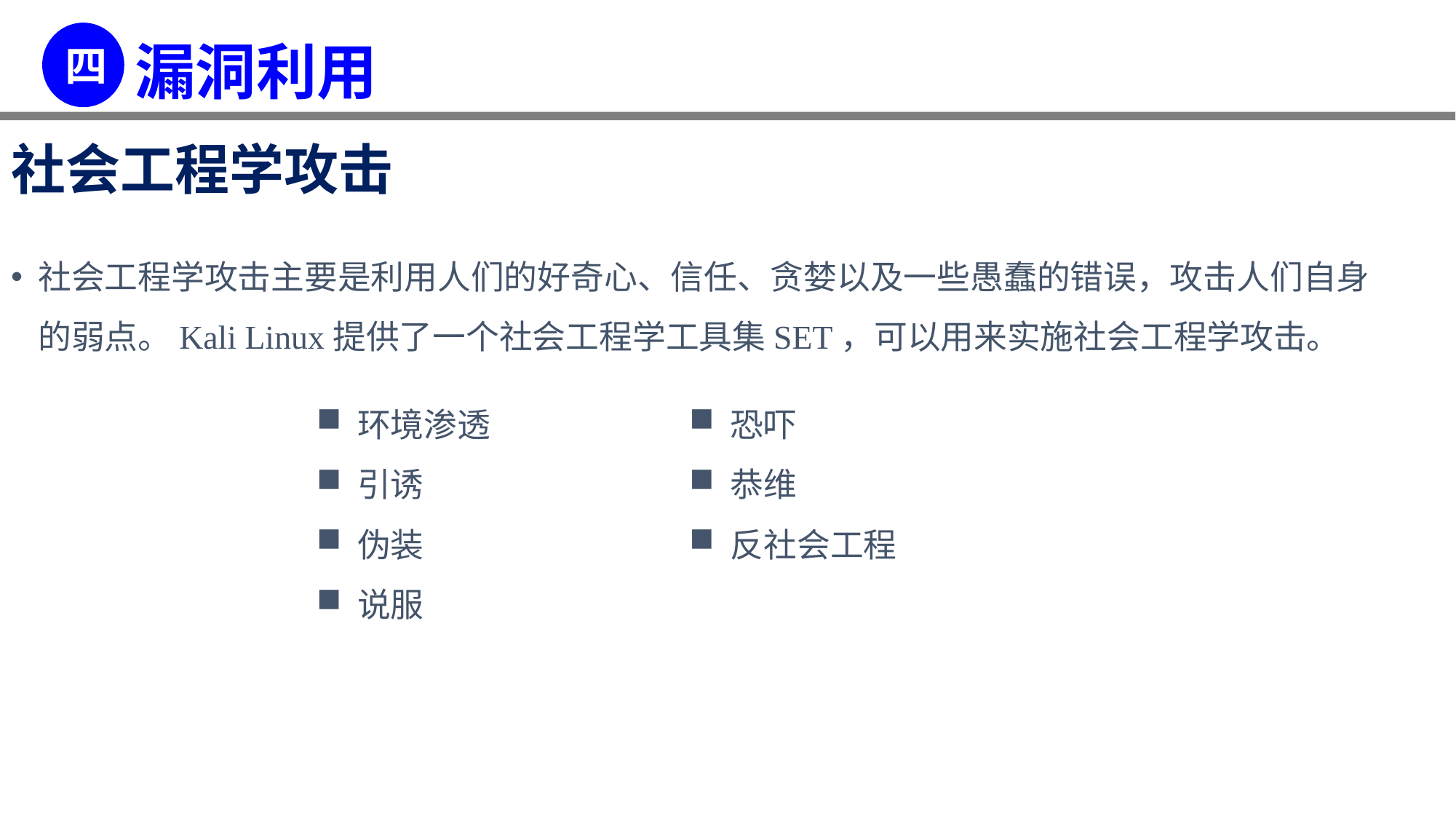

社会工程学攻击
社会工程学攻击主要是利用人们的好奇心、信任、贪婪以及一些愚蠢的错误，攻击人们自身的弱点。Kali Linux提供了一个社会工程学工具集SET，可以用来实施社会工程学攻击。
环境渗透
引诱
伪装
说服
恐吓
恭维
反社会工程